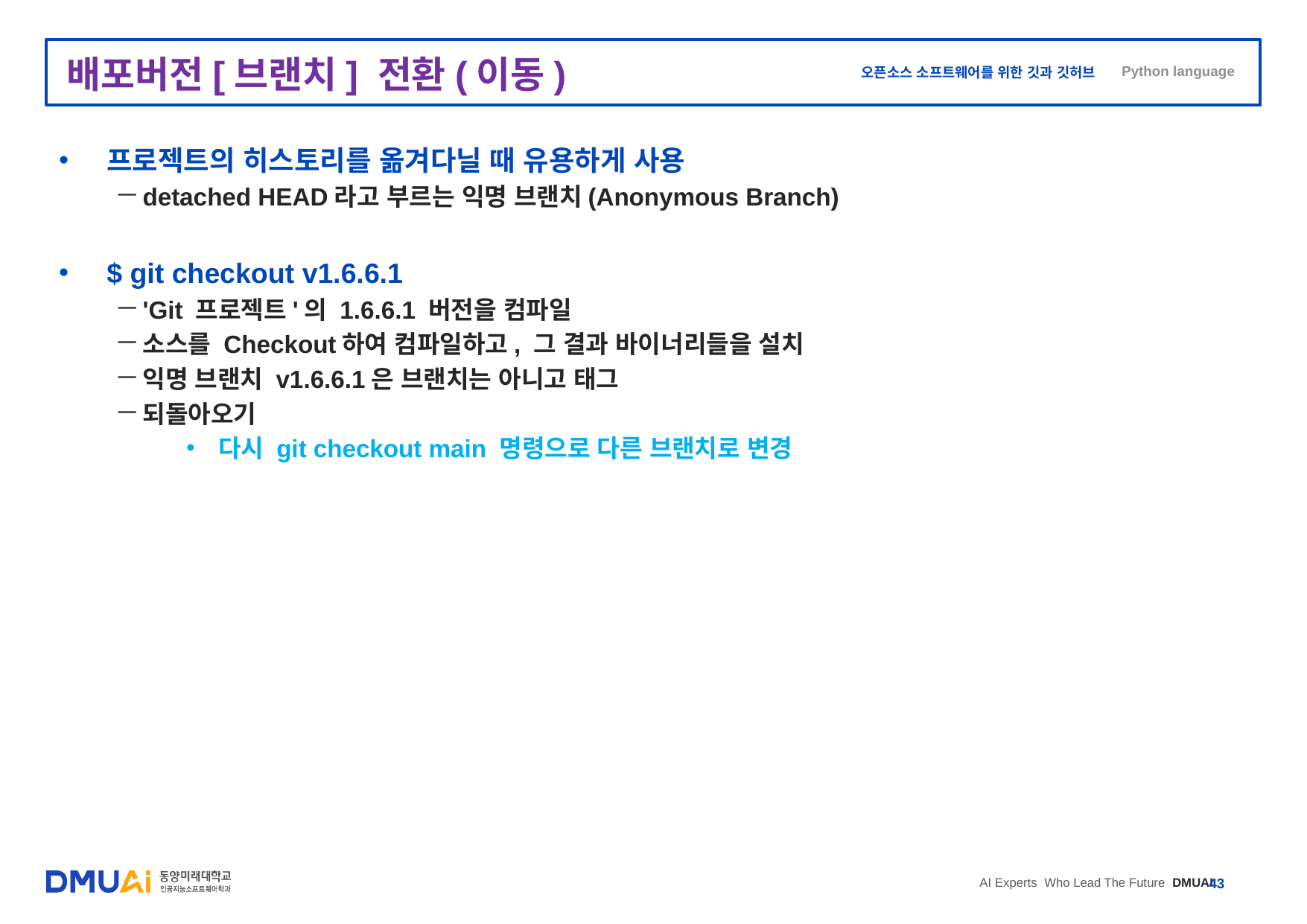

# 배포버전[브랜치] 전환(이동)
프로젝트의 히스토리를 옮겨다닐 때 유용하게 사용
detached HEAD라고 부르는 익명 브랜치(Anonymous Branch)

$ git checkout v1.6.6.1
'Git 프로젝트'의 1.6.6.1 버전을 컴파일
소스를 Checkout하여 컴파일하고, 그 결과 바이너리들을 설치
익명 브랜치 v1.6.6.1은 브랜치는 아니고 태그
되돌아오기
다시 git checkout main 명령으로 다른 브랜치로 변경